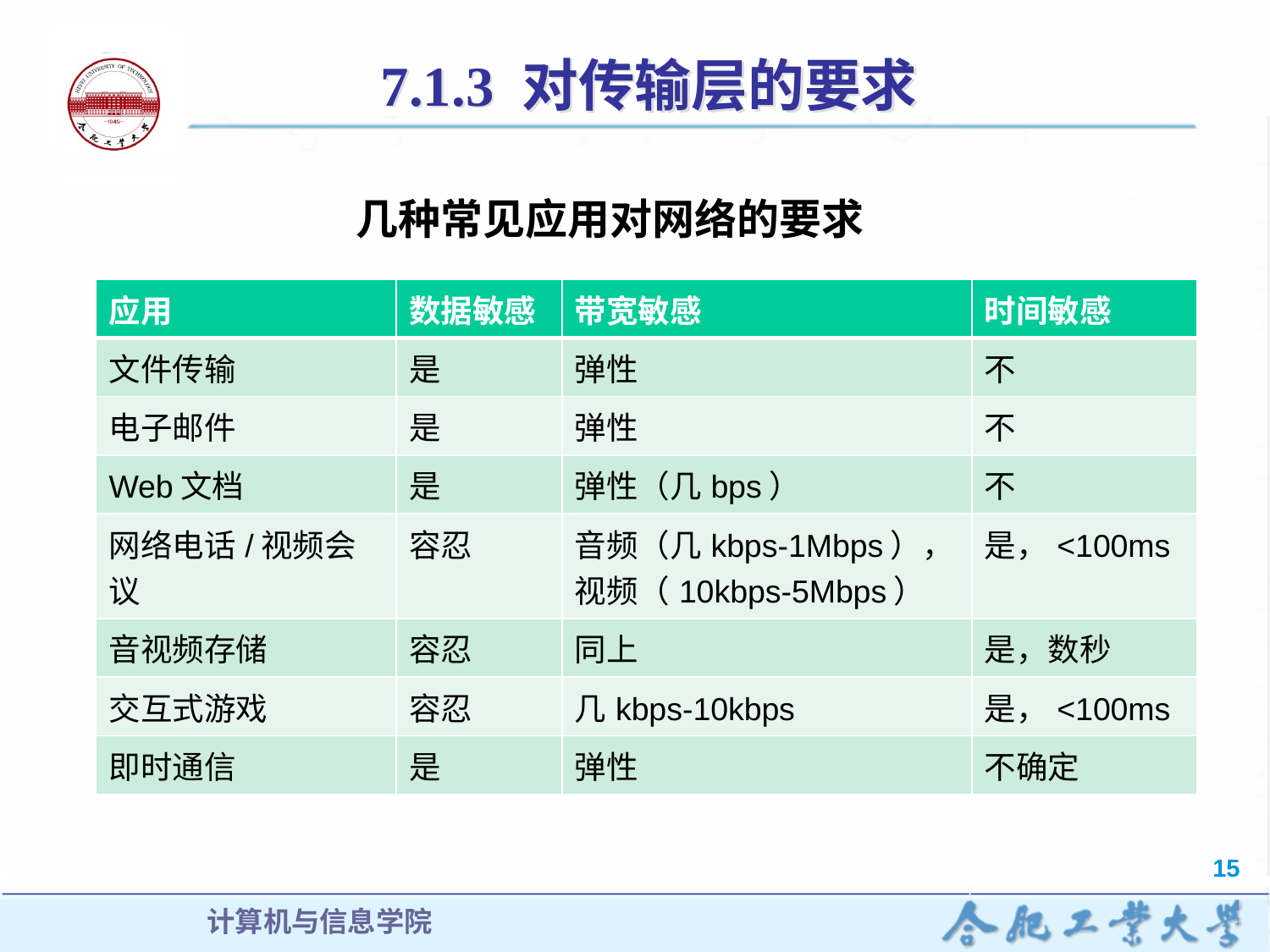

7.1.3 对传输层的要求
几种常见应用对网络的要求
| 应用 | 数据敏感 | 带宽敏感 | 时间敏感 |
| --- | --- | --- | --- |
| 文件传输 | 是 | 弹性 | 不 |
| 电子邮件 | 是 | 弹性 | 不 |
| Web文档 | 是 | 弹性（几bps） | 不 |
| 网络电话/视频会议 | 容忍 | 音频（几kbps-1Mbps）， 视频（10kbps-5Mbps） | 是，<100ms |
| 音视频存储 | 容忍 | 同上 | 是，数秒 |
| 交互式游戏 | 容忍 | 几kbps-10kbps | 是，<100ms |
| 即时通信 | 是 | 弹性 | 不确定 |